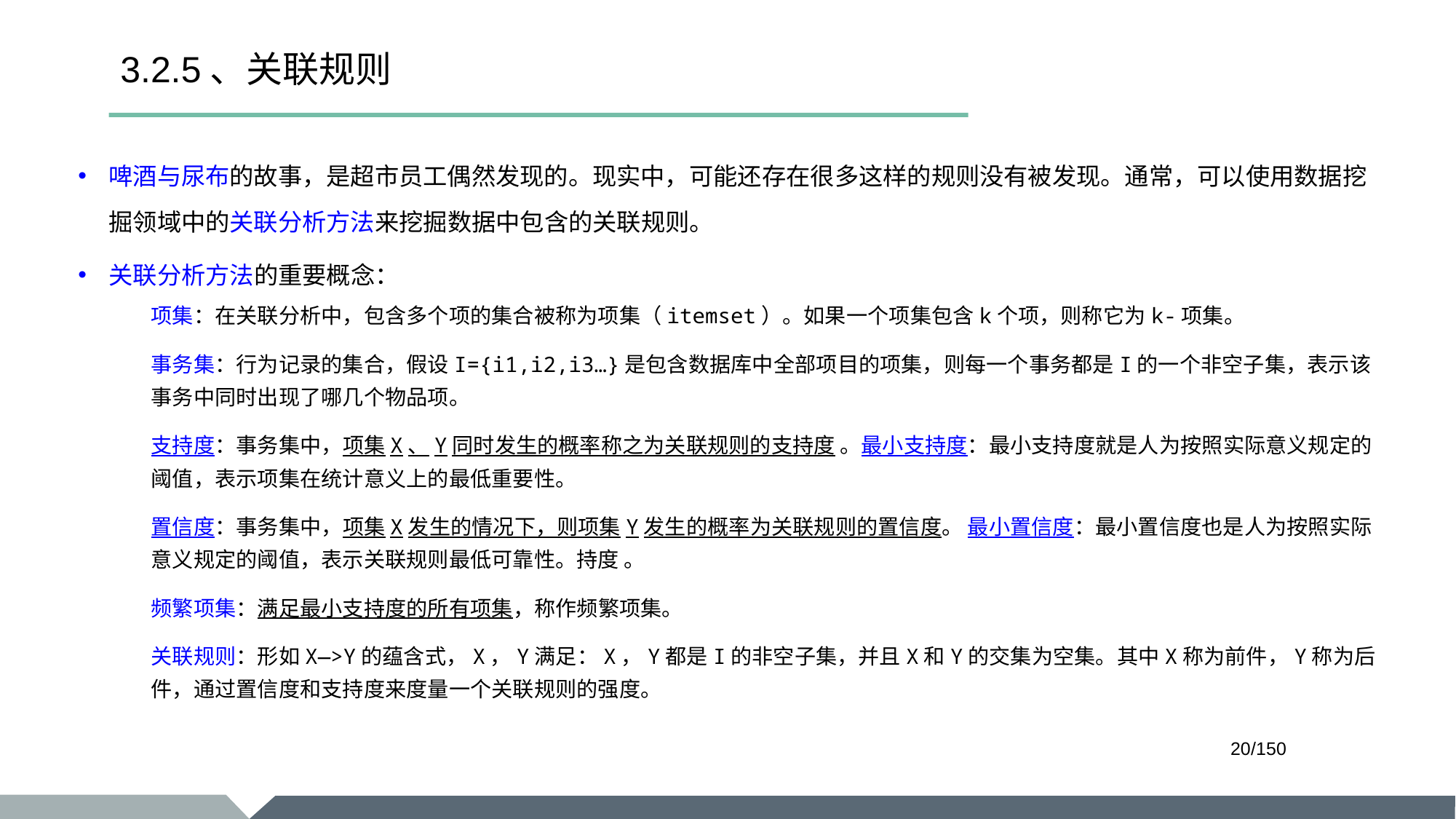

# 3.2.5、关联规则
啤酒与尿布的故事，是超市员工偶然发现的。现实中，可能还存在很多这样的规则没有被发现。通常，可以使用数据挖掘领域中的关联分析方法来挖掘数据中包含的关联规则。
关联分析方法的重要概念：
项集：在关联分析中，包含多个项的集合被称为项集（itemset）。如果一个项集包含k个项，则称它为k-项集。
事务集：行为记录的集合，假设I={i1,i2,i3…}是包含数据库中全部项目的项集，则每一个事务都是I的一个非空子集，表示该事务中同时出现了哪几个物品项。
支持度：事务集中，项集X、Y同时发生的概率称之为关联规则的支持度 。最小支持度：最小支持度就是人为按照实际意义规定的阈值，表示项集在统计意义上的最低重要性。
置信度：事务集中，项集X发生的情况下，则项集Y发生的概率为关联规则的置信度。 最小置信度：最小置信度也是人为按照实际意义规定的阈值，表示关联规则最低可靠性。持度 。
频繁项集：满足最小支持度的所有项集，称作频繁项集。
关联规则：形如X—>Y的蕴含式，X，Y满足：X，Y都是I的非空子集，并且X和Y的交集为空集。其中X称为前件，Y称为后件，通过置信度和支持度来度量一个关联规则的强度。

20/150